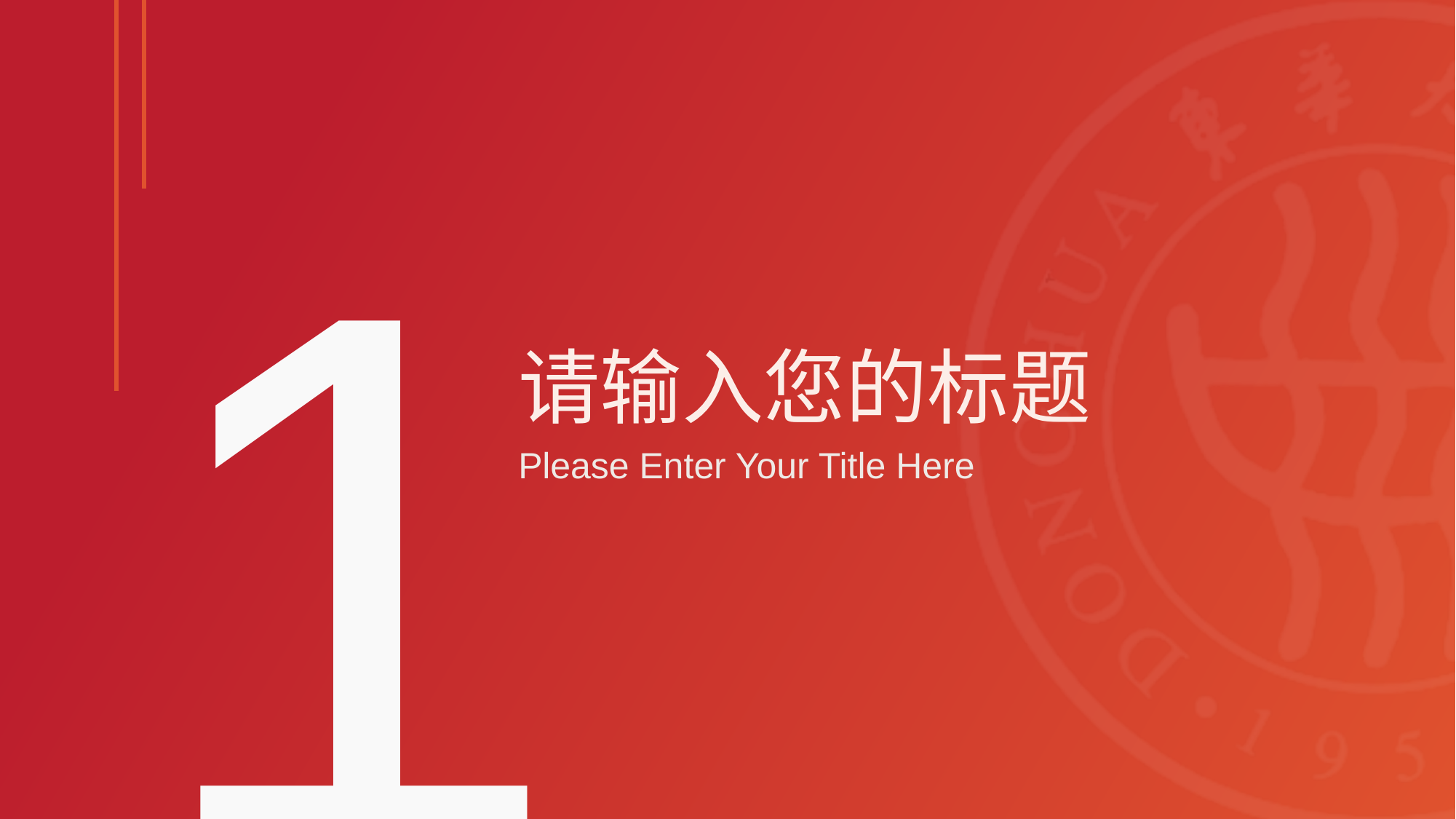

1
请输入您的标题
Please Enter Your Title Here